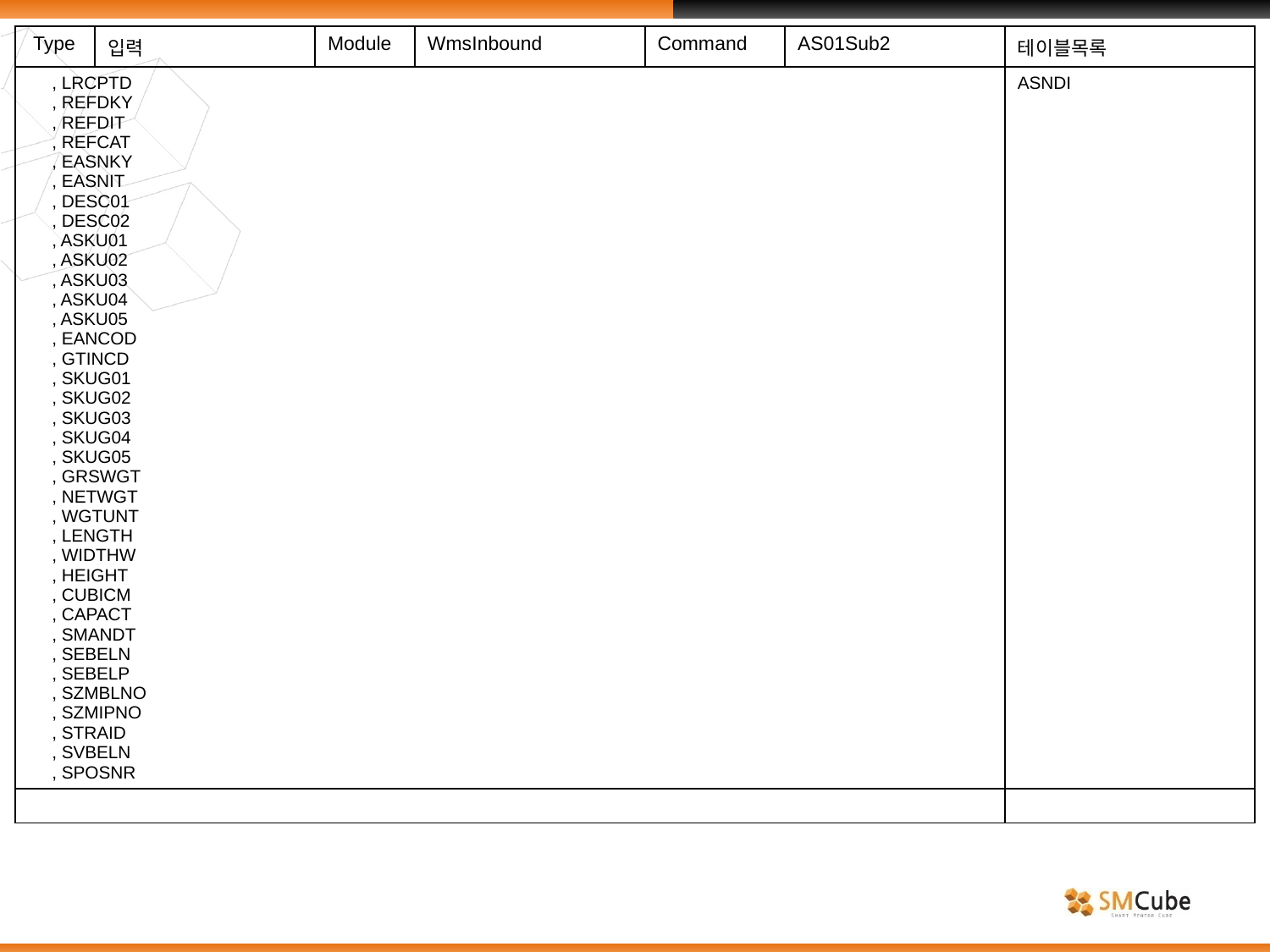

| Type | 입력 | Module | WmsInbound | Command | AS01Sub2 | 테이블목록 |
| --- | --- | --- | --- | --- | --- | --- |
| , LRCPTD , REFDKY , REFDIT , REFCAT , EASNKY , EASNIT , DESC01 , DESC02 , ASKU01 , ASKU02 , ASKU03 , ASKU04 , ASKU05 , EANCOD , GTINCD , SKUG01 , SKUG02 , SKUG03 , SKUG04 , SKUG05 , GRSWGT , NETWGT , WGTUNT , LENGTH , WIDTHW , HEIGHT , CUBICM , CAPACT , SMANDT , SEBELN , SEBELP , SZMBLNO , SZMIPNO , STRAID , SVBELN , SPOSNR |  |  |  |  |  | ASNDI |
|  |  |  |  |  |  |  |